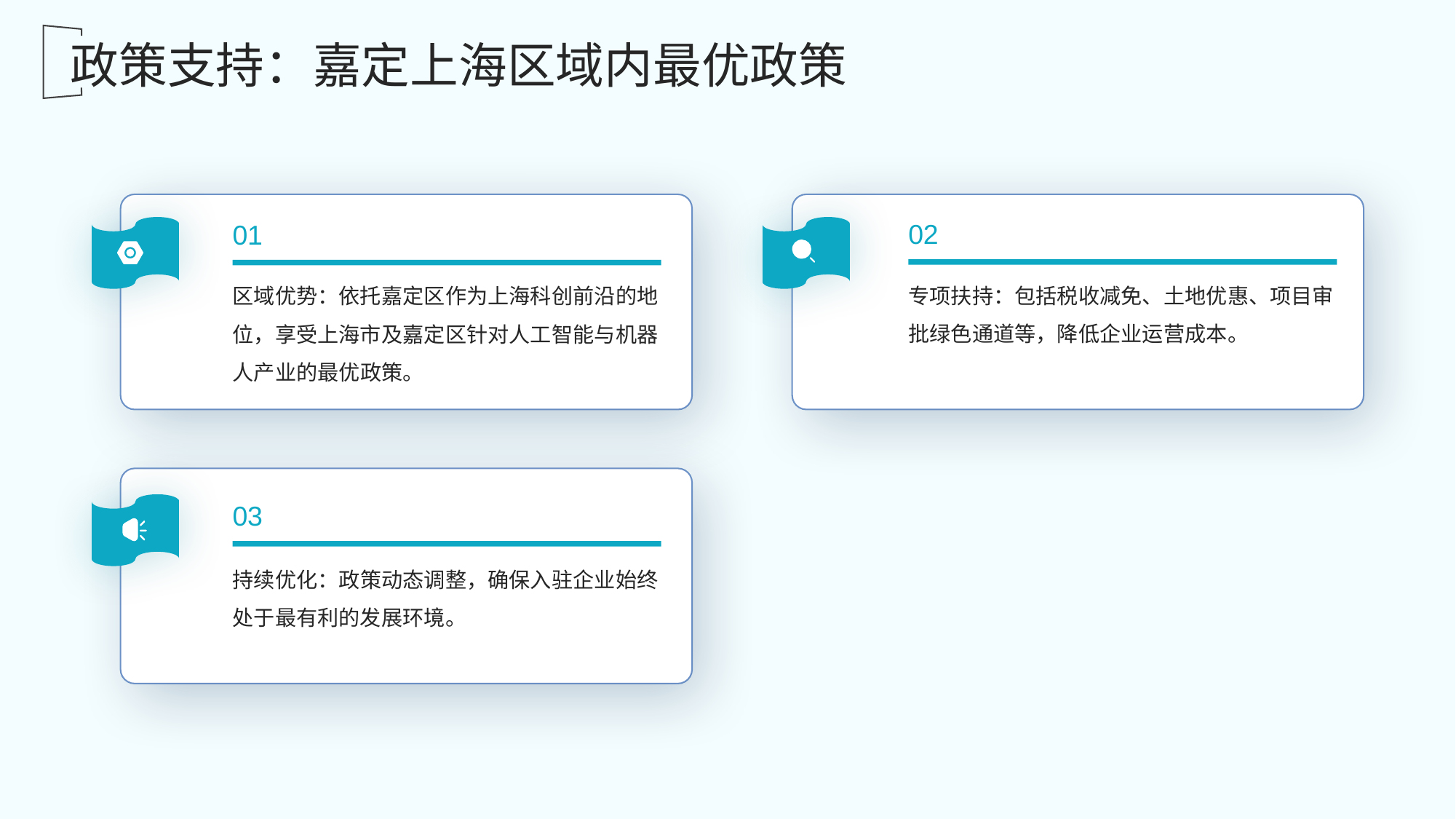

政策支持：嘉定上海区域内最优政策

02

01

专项扶持：包括税收减免、土地优惠、项目审批绿色通道等，降低企业运营成本。
区域优势：依托嘉定区作为上海科创前沿的地位，享受上海市及嘉定区针对人工智能与机器人产业的最优政策。

03

持续优化：政策动态调整，确保入驻企业始终处于最有利的发展环境。